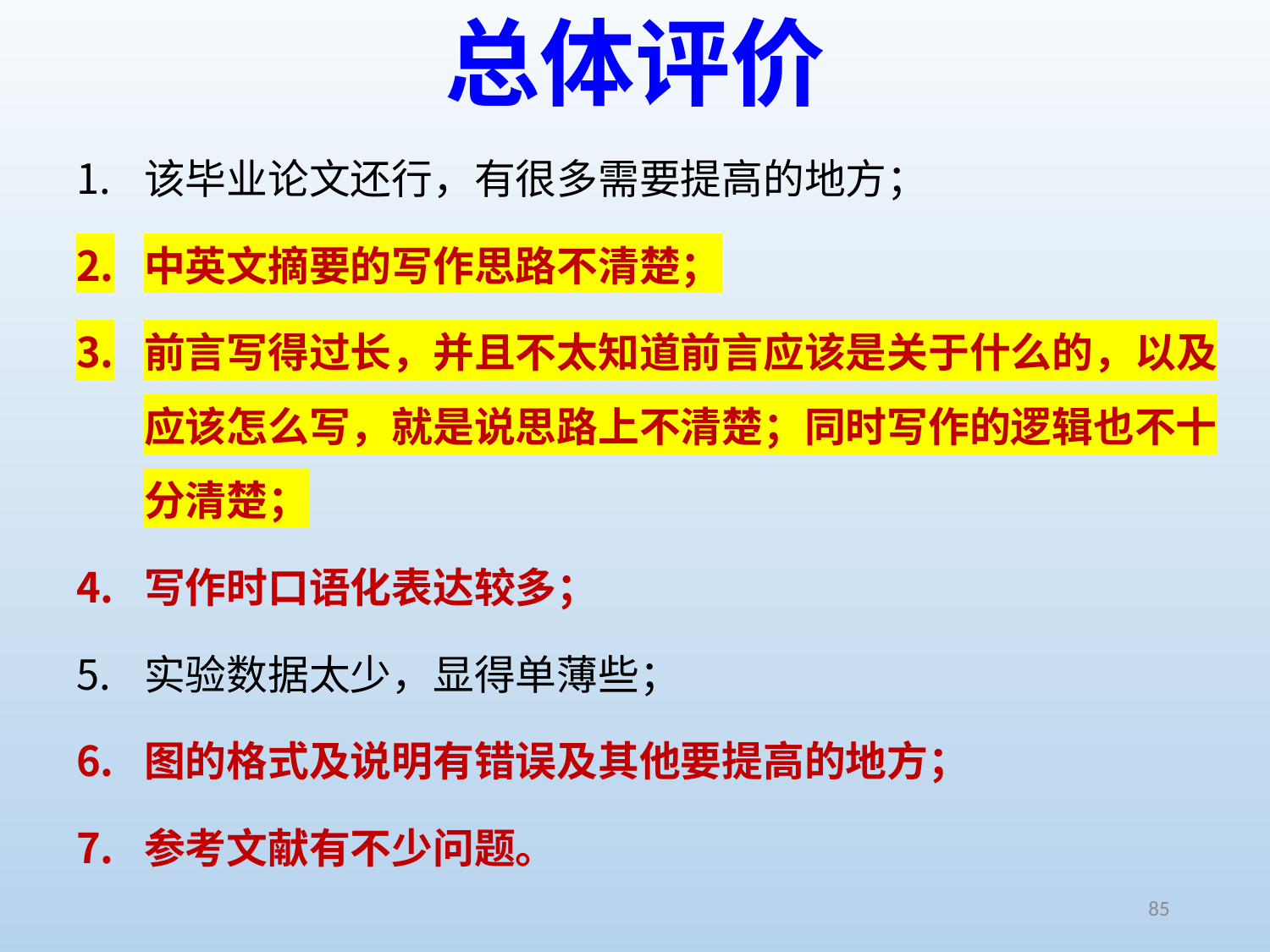

# 总体评价
该毕业论文还行，有很多需要提高的地方；
中英文摘要的写作思路不清楚；
前言写得过长，并且不太知道前言应该是关于什么的，以及应该怎么写，就是说思路上不清楚；同时写作的逻辑也不十分清楚；
写作时口语化表达较多；
实验数据太少，显得单薄些；
图的格式及说明有错误及其他要提高的地方；
参考文献有不少问题。

85